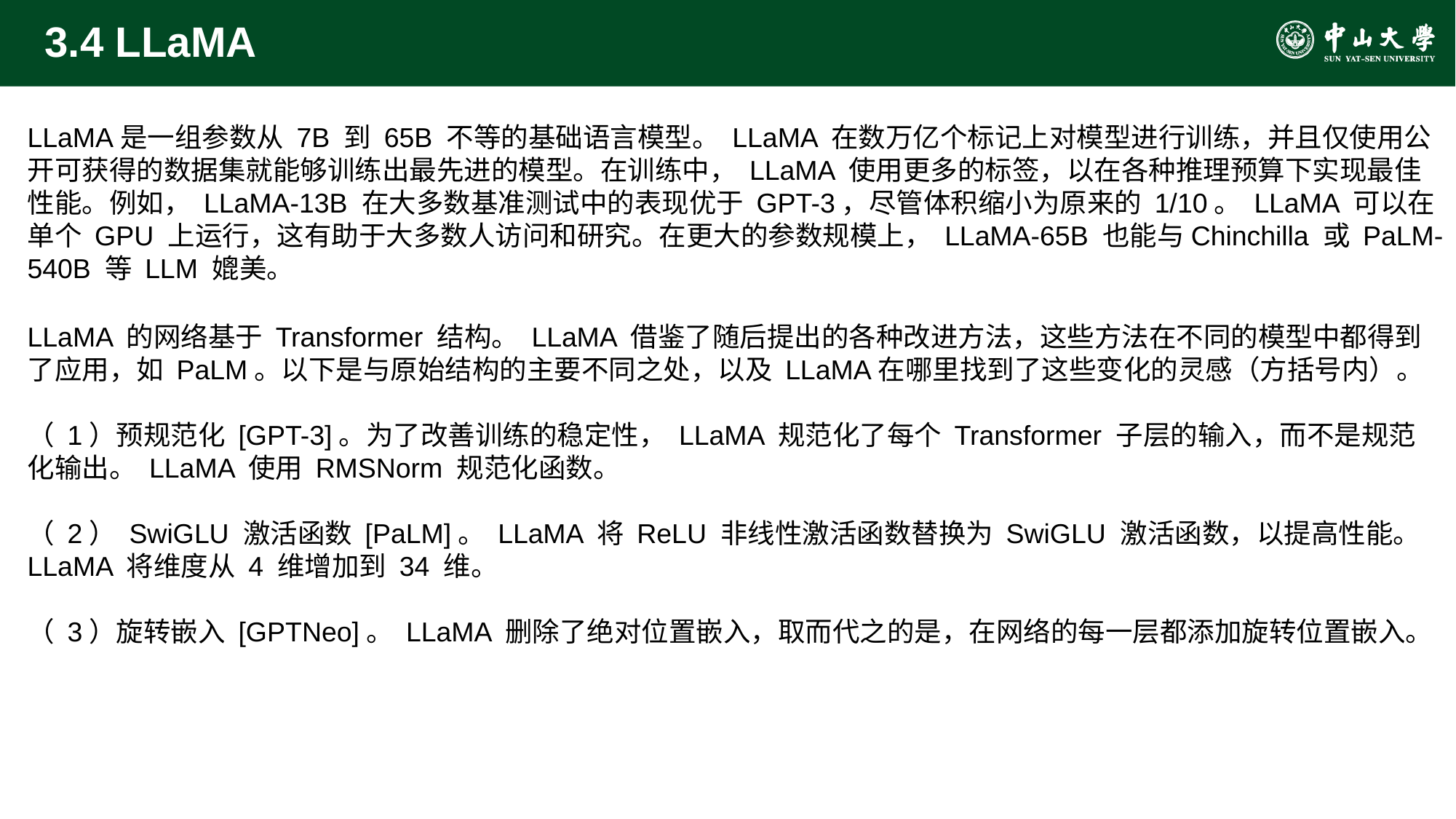

# 3.4 LLaMA
LLaMA是一组参数从 7B 到 65B 不等的基础语言模型。 LLaMA 在数万亿个标记上对模型进行训练，并且仅使用公开可获得的数据集就能够训练出最先进的模型。在训练中， LLaMA 使用更多的标签，以在各种推理预算下实现最佳性能。例如， LLaMA-13B 在大多数基准测试中的表现优于 GPT-3，尽管体积缩小为原来的 1/10。 LLaMA 可以在单个 GPU 上运行，这有助于大多数人访问和研究。在更大的参数规模上， LLaMA-65B 也能与Chinchilla 或 PaLM-540B 等 LLM 媲美。
LLaMA 的网络基于 Transformer 结构。 LLaMA 借鉴了随后提出的各种改进方法，这些方法在不同的模型中都得到了应用，如 PaLM。以下是与原始结构的主要不同之处，以及 LLaMA在哪里找到了这些变化的灵感（方括号内）。

（ 1）预规范化 [GPT-3]。为了改善训练的稳定性， LLaMA 规范化了每个 Transformer 子层的输入，而不是规范化输出。 LLaMA 使用 RMSNorm 规范化函数。

（ 2） SwiGLU 激活函数 [PaLM]。 LLaMA 将 ReLU 非线性激活函数替换为 SwiGLU 激活函数，以提高性能。LLaMA 将维度从 4 维增加到 34 维。

（ 3）旋转嵌入 [GPTNeo]。 LLaMA 删除了绝对位置嵌入，取而代之的是，在网络的每一层都添加旋转位置嵌入。